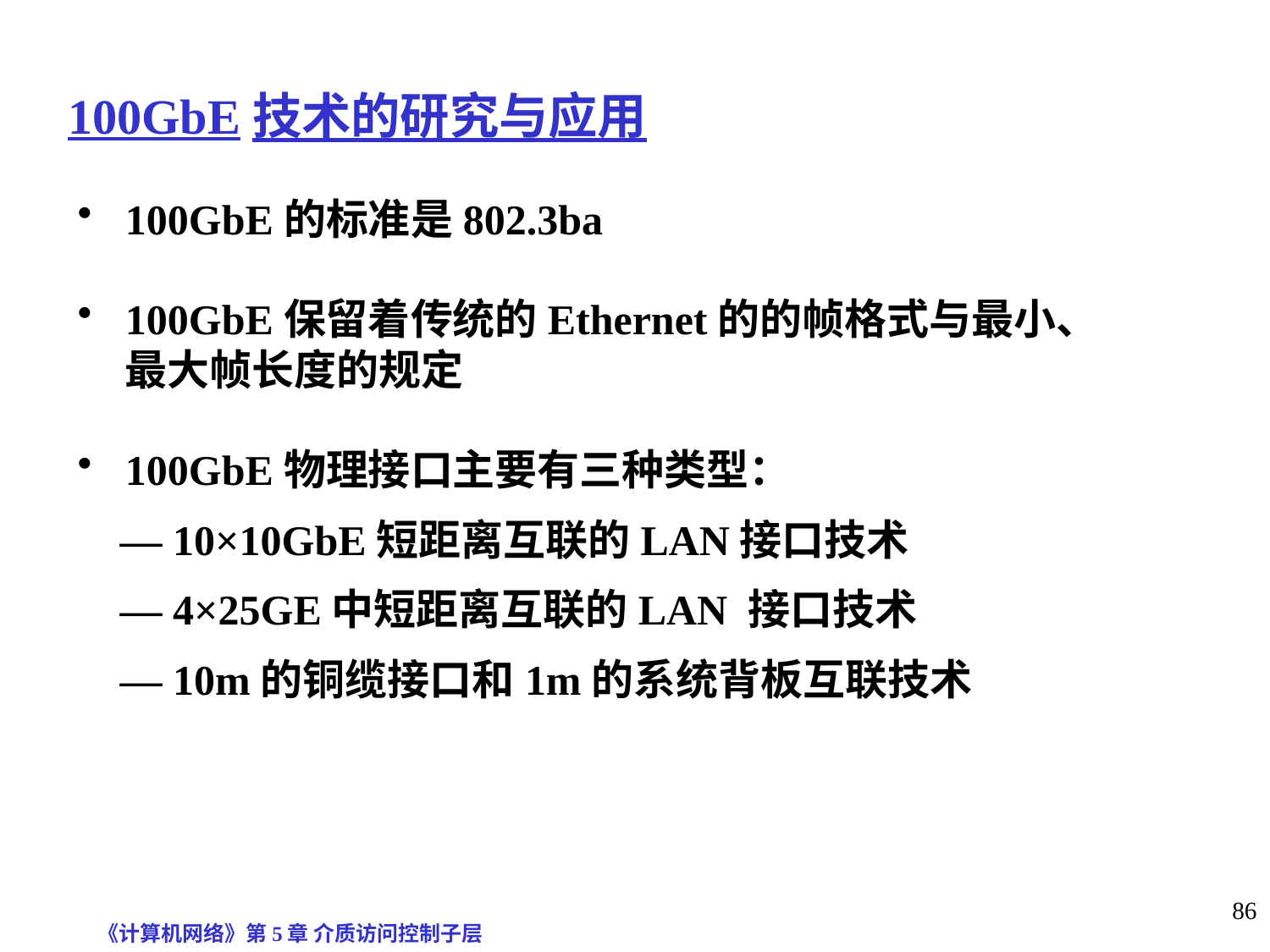

# 100GbE技术的研究与应用
100GbE的标准是802.3ba

100GbE保留着传统的Ethernet的的帧格式与最小、最大帧长度的规定

100GbE物理接口主要有三种类型：
    — 10×10GbE短距离互联的LAN接口技术
    — 4×25GE中短距离互联的LAN 接口技术
    — 10m的铜缆接口和1m的系统背板互联技术

《计算机网络》第5章 介质访问控制子层
86